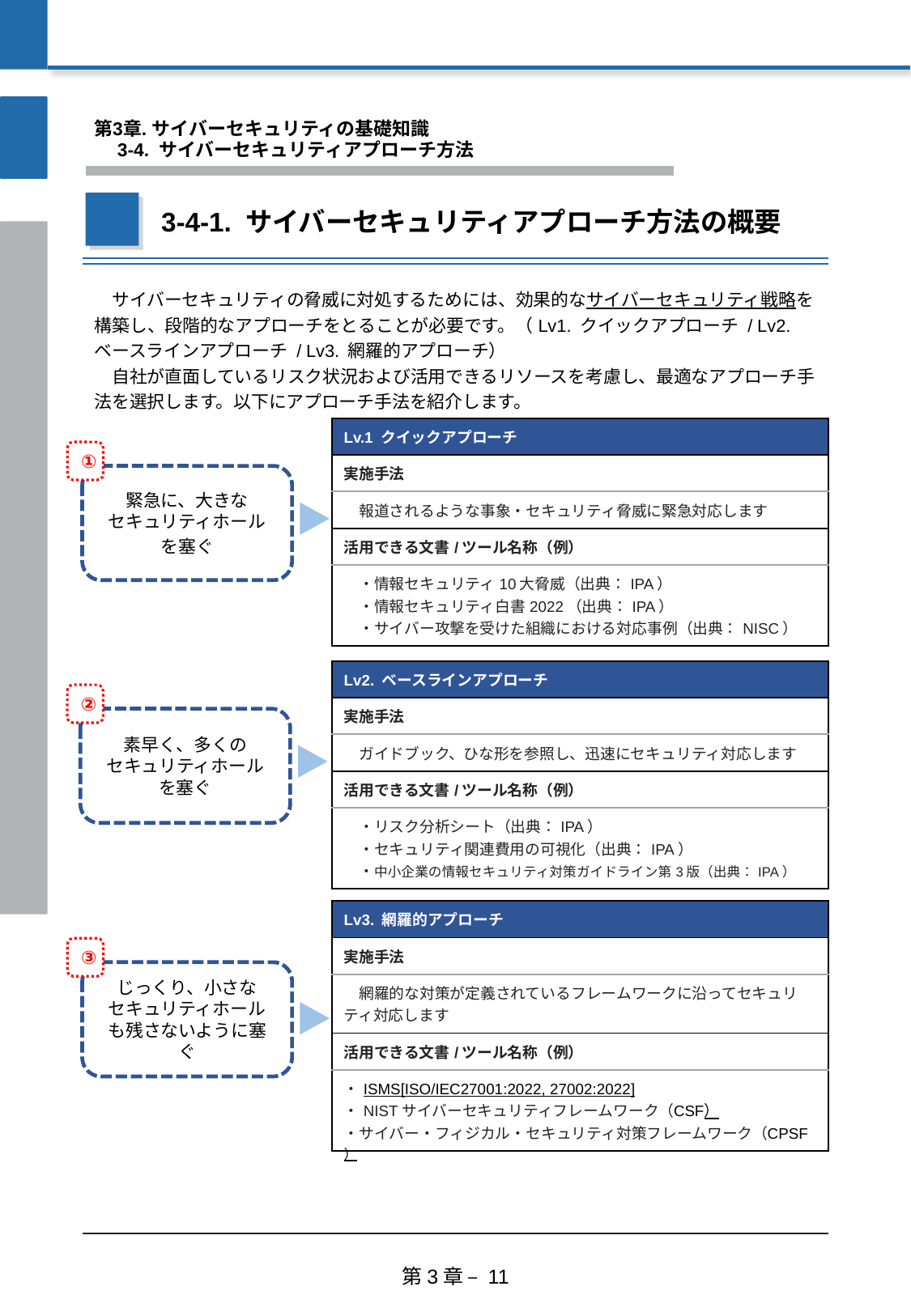

第3章. サイバーセキュリティの基礎知識
　3-4. サイバーセキュリティアプローチ方法
3-4-1. サイバーセキュリティアプローチ方法の概要
| サイバーセキュリティの脅威に対処するためには、効果的なサイバーセキュリティ戦略を構築し、段階的なアプローチをとることが必要です。（Lv1. クイックアプローチ / Lv2.ベースラインアプローチ / Lv3. 網羅的アプローチ） 　自社が直面しているリスク状況および活用できるリソースを考慮し、最適なアプローチ手法を選択します。以下にアプローチ手法を紹介します。 |
| --- |
| Lv.1 クイックアプローチ |
| --- |
| 実施手法 |
| 報道されるような事象・セキュリティ脅威に緊急対応します |
| 活用できる文書/ツール名称（例） |
| ・情報セキュリティ10大脅威（出典：IPA） 　・情報セキュリティ白書2022（出典：IPA） 　・サイバー攻撃を受けた組織における対応事例（出典：NISC） |
①
緊急に、大きな
セキュリティホール
を塞ぐ

| Lv2. ベースラインアプローチ |
| --- |
| 実施手法 |
| ガイドブック、ひな形を参照し、迅速にセキュリティ対応します |
| 活用できる文書/ツール名称（例） |
| ・リスク分析シート（出典：IPA） 　・セキュリティ関連費用の可視化（出典：IPA） 　・中小企業の情報セキュリティ対策ガイドライン第3版（出典：IPA） |
②
素早く、多くの
セキュリティホールを塞ぐ

| Lv3. 網羅的アプローチ |
| --- |
| 実施手法 |
| 網羅的な対策が定義されているフレームワークに沿ってセキュリティ対応します |
| 活用できる文書/ツール名称（例） |
| ・ISMS[ISO/IEC27001:2022, 27002:2022] ・NIST サイバーセキュリティフレームワーク（CSF） ・サイバー・フィジカル・セキュリティ対策フレームワーク（CPSF） |
③
じっくり、小さな
セキュリティホールも残さないように塞ぐ

第3章 – 11